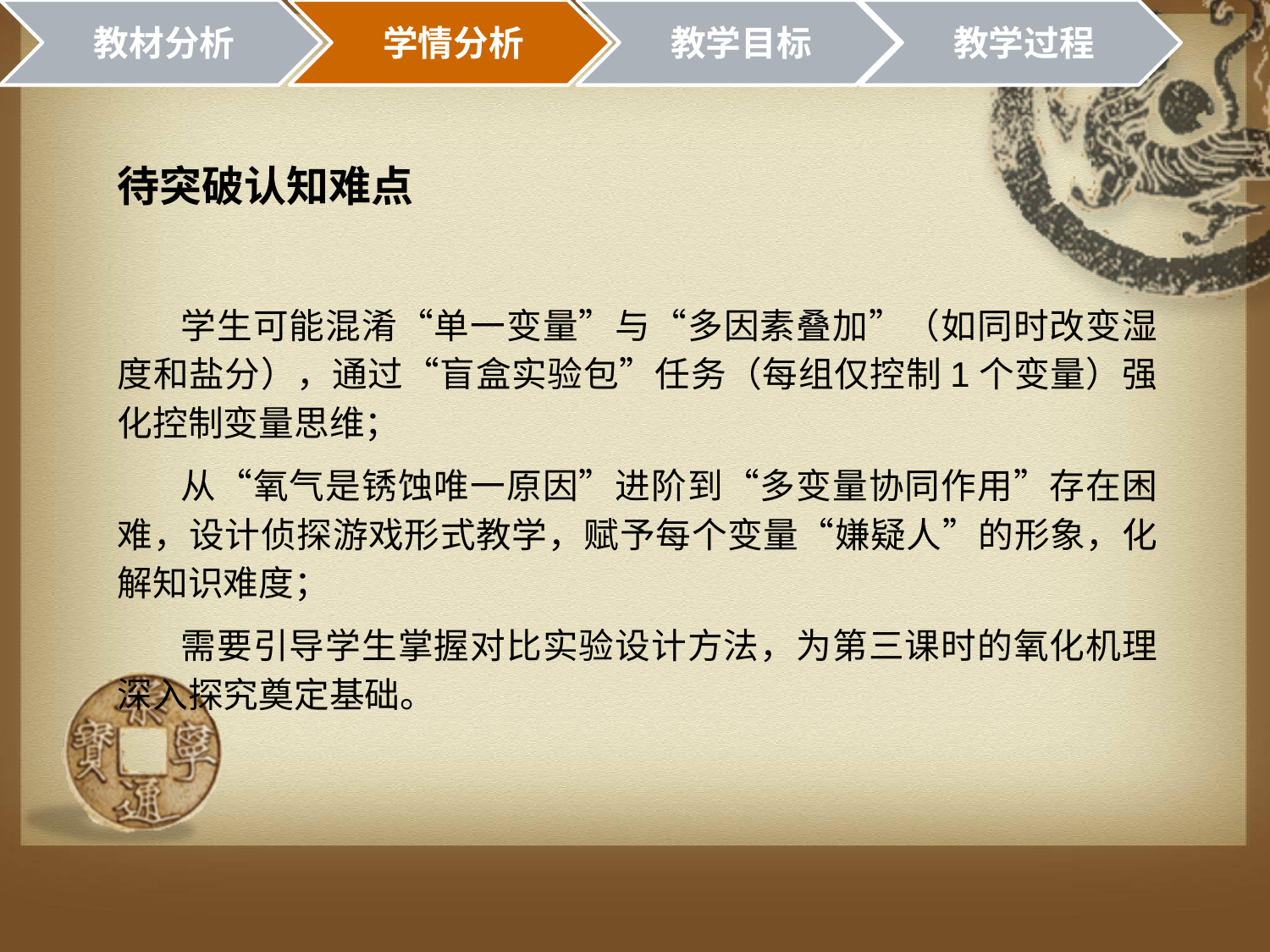

教材分析
学情分析
教学目标
教学过程
待突破认知难点

学生可能混淆“单一变量”与“多因素叠加”（如同时改变湿度和盐分），通过“盲盒实验包”任务（每组仅控制1个变量）强化控制变量思维；
从“氧气是锈蚀唯一原因”进阶到“多变量协同作用”存在困难，设计侦探游戏形式教学，赋予每个变量“嫌疑人”的形象，化解知识难度；
需要引导学生掌握对比实验设计方法，为第三课时的氧化机理深入探究奠定基础。